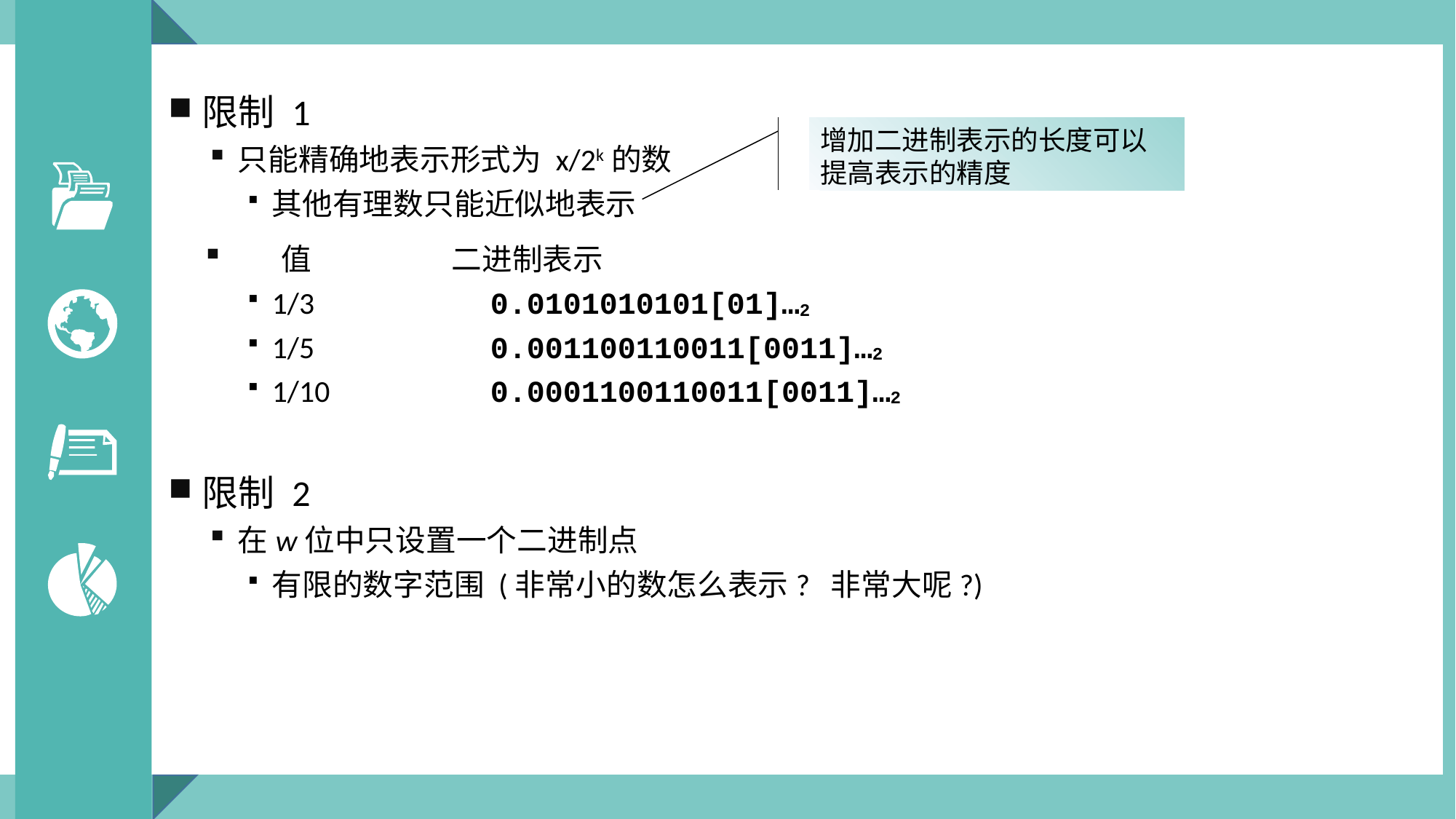

限制 1
只能精确地表示形式为 x/2k的数
其他有理数只能近似地表示

      值	二进制表示
1/3	0.0101010101[01]…2
1/5	0.001100110011[0011]…2
1/10	0.0001100110011[0011]…2

限制 2
在w位中只设置一个二进制点
有限的数字范围 (非常小的数怎么表示?  非常大呢?)
增加二进制表示的长度可以提高表示的精度